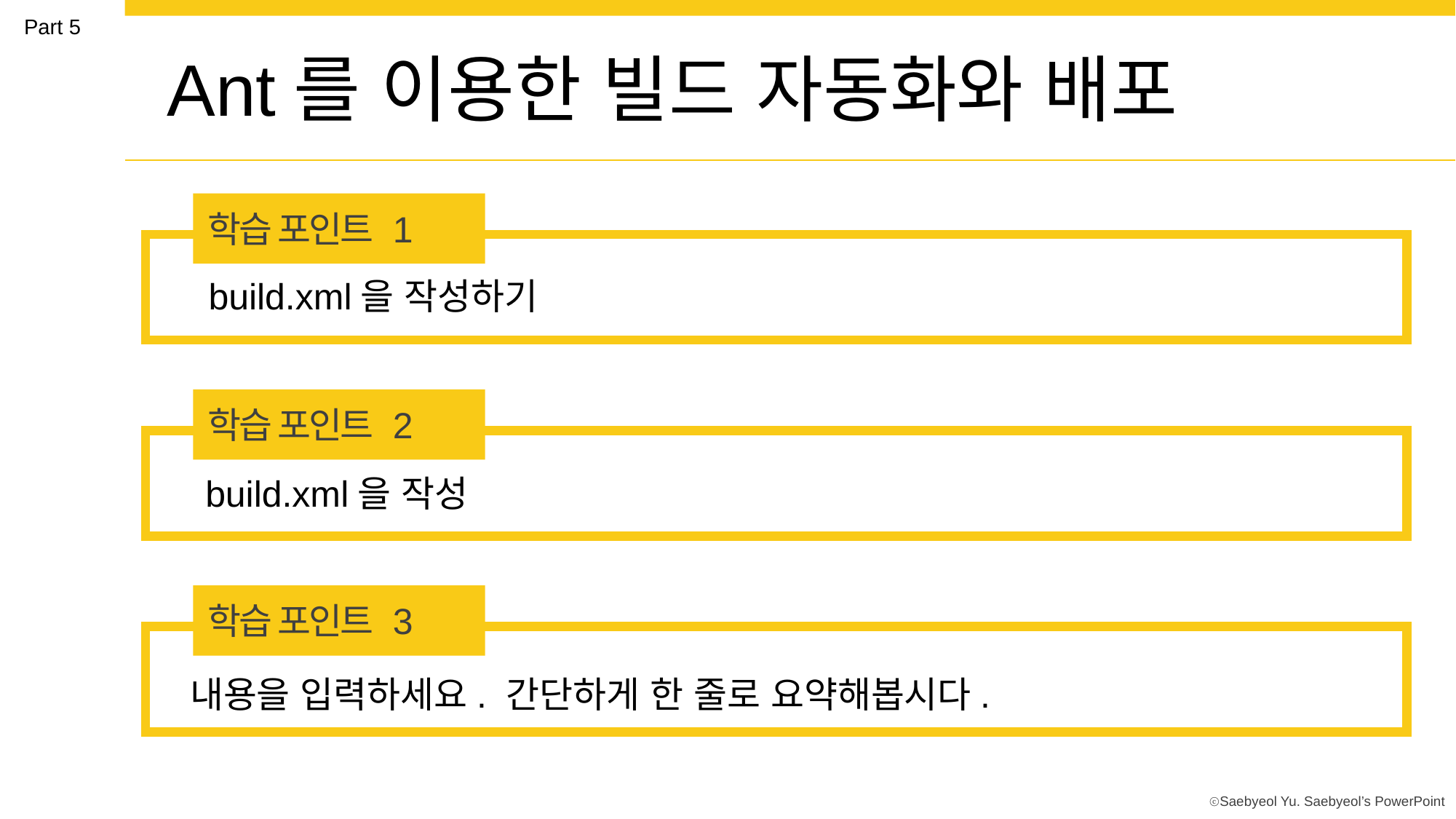

Part 5
Ant를 이용한 빌드 자동화와 배포

학습 포인트 1
build.xml을 작성하기

build.xml을 작성하기

학습 포인트 2
build.xml을 작성

학습 포인트 3
내용을 입력하세요. 간단하게 한 줄로 요약해봅시다.